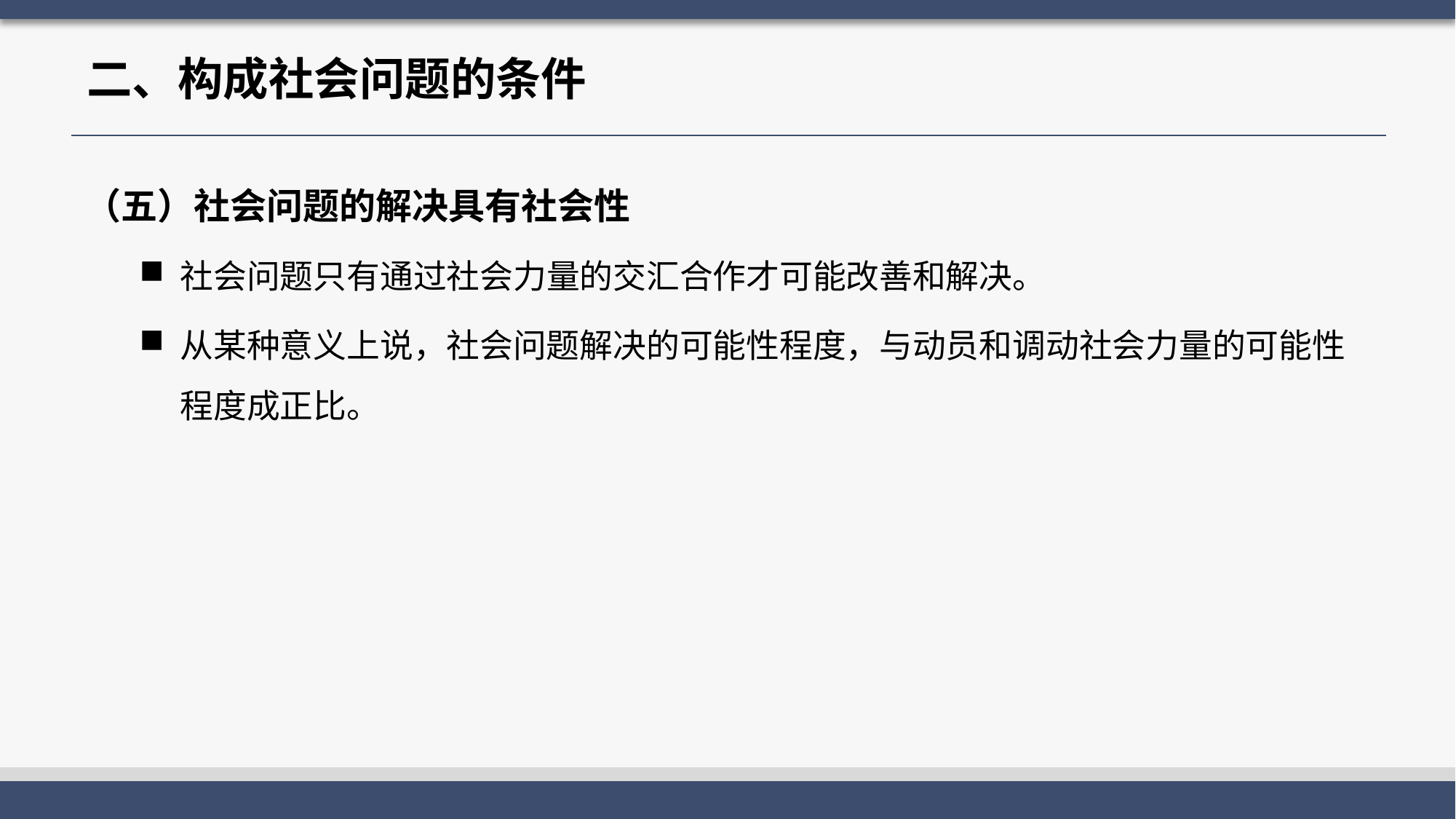

# 二、构成社会问题的条件

（五）社会问题的解决具有社会性
社会问题只有通过社会力量的交汇合作才可能改善和解决。
从某种意义上说，社会问题解决的可能性程度，与动员和调动社会力量的可能性程度成正比。